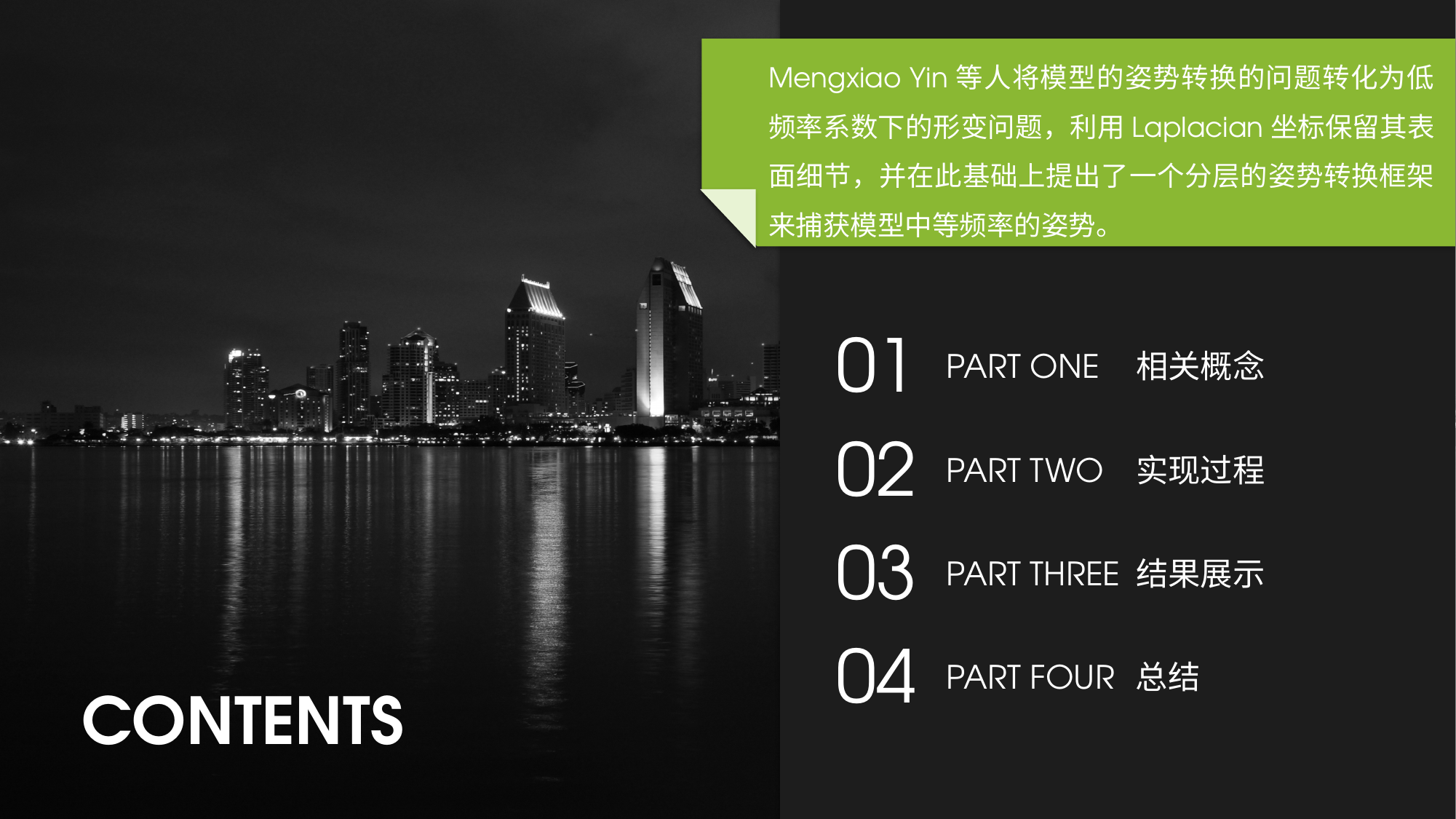

Mengxiao Yin等人将模型的姿势转换的问题转化为低频率系数下的形变问题，利用Laplacian坐标保留其表面细节，并在此基础上提出了一个分层的姿势转换框架来捕获模型中等频率的姿势。
01
PART ONE
相关概念
02
PART TWO
实现过程
03
PART THREE
结果展示
04
PART FOUR
总结
CONTENTS